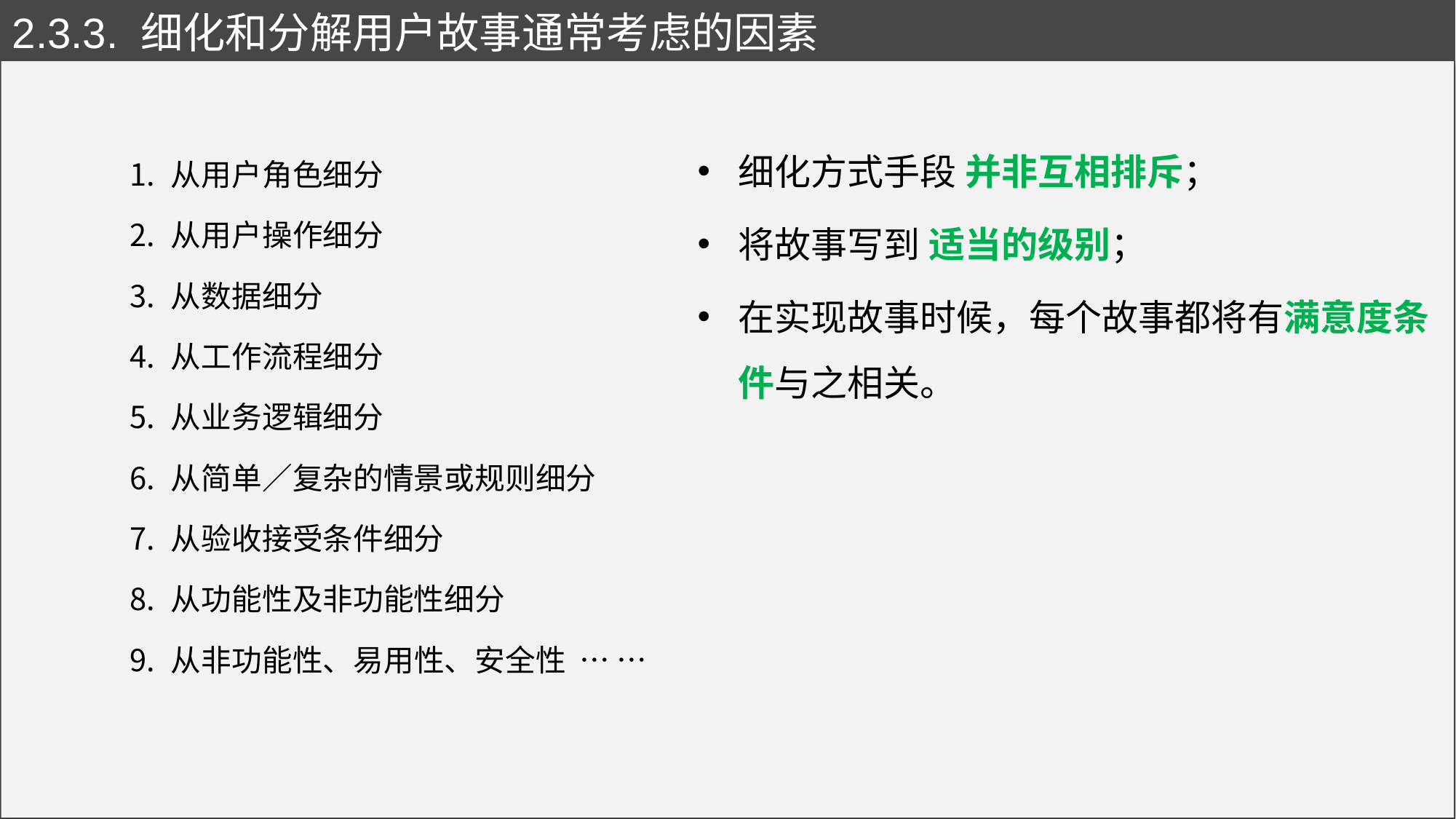

# 2.3.3. 细化和分解用户故事通常考虑的因素
细化方式手段 并非互相排斥；
将故事写到 适当的级别；
在实现故事时候，每个故事都将有满意度条件与之相关。
从用户角色细分
从用户操作细分
从数据细分
从工作流程细分
从业务逻辑细分
从简单／复杂的情景或规则细分
从验收接受条件细分
从功能性及非功能性细分
从非功能性、易用性、安全性  … …